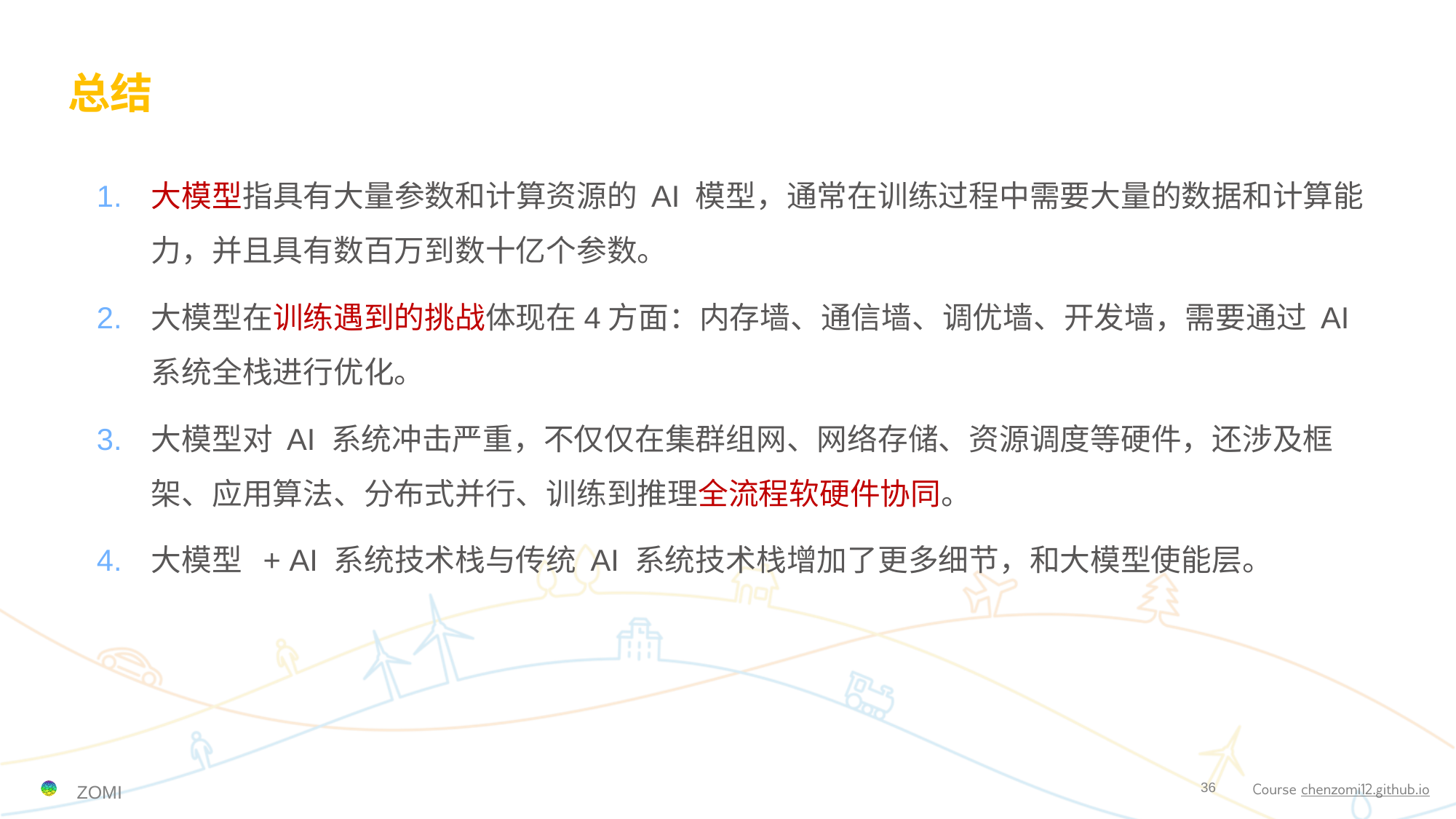

# 总结
大模型指具有大量参数和计算资源的 AI 模型，通常在训练过程中需要大量的数据和计算能力，并且具有数百万到数十亿个参数。
大模型在训练遇到的挑战体现在4方面：内存墙、通信墙、调优墙、开发墙，需要通过 AI 系统全栈进行优化。
大模型对 AI 系统冲击严重，不仅仅在集群组网、网络存储、资源调度等硬件，还涉及框架、应用算法、分布式并行、训练到推理全流程软硬件协同。
大模型  + AI 系统技术栈与传统 AI 系统技术栈增加了更多细节，和大模型使能层。